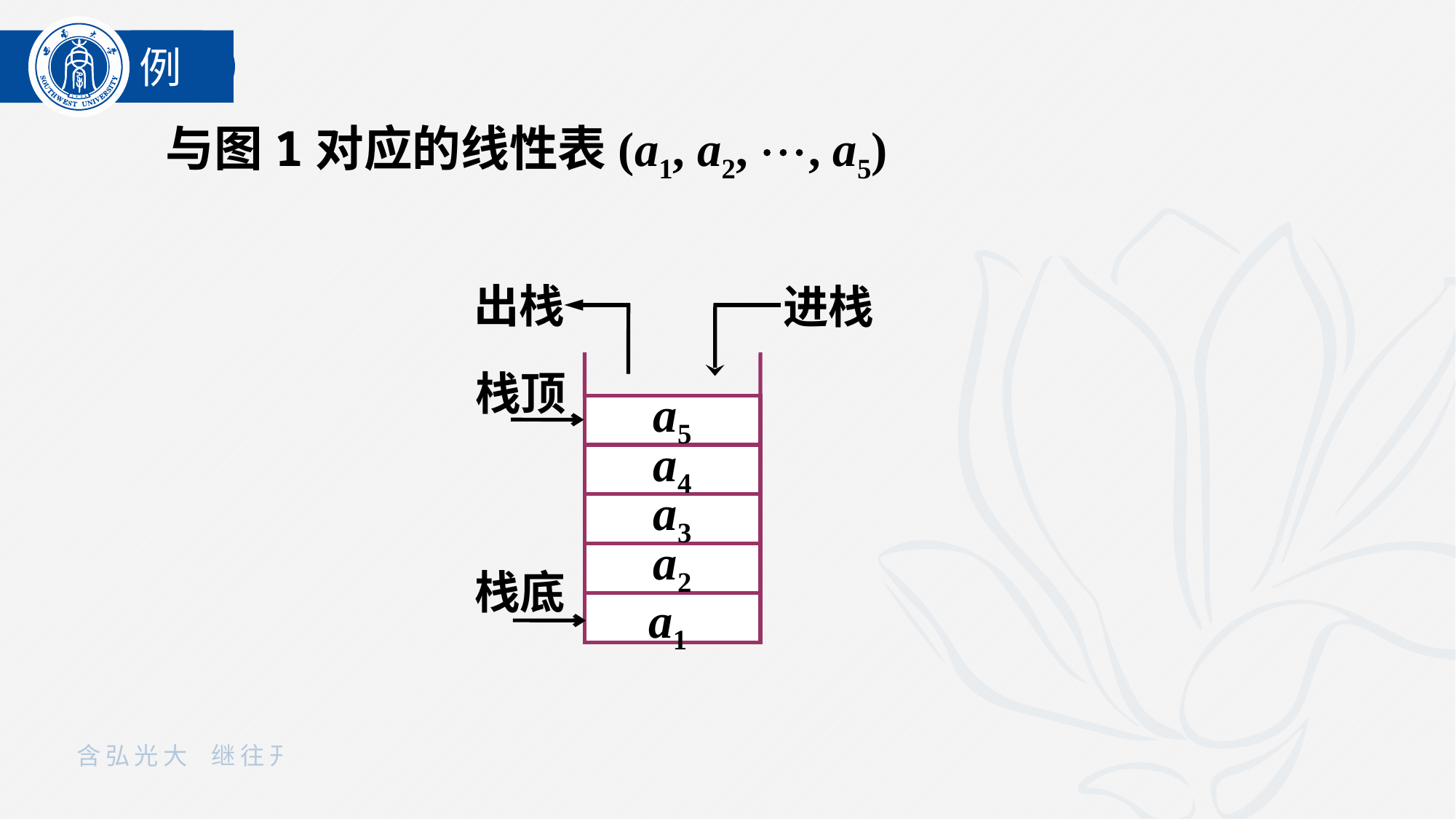

例
与图1对应的线性表(a1, a2, …, a5)
出栈
进栈

栈顶
a5
a4
a3
a2
栈底
a1